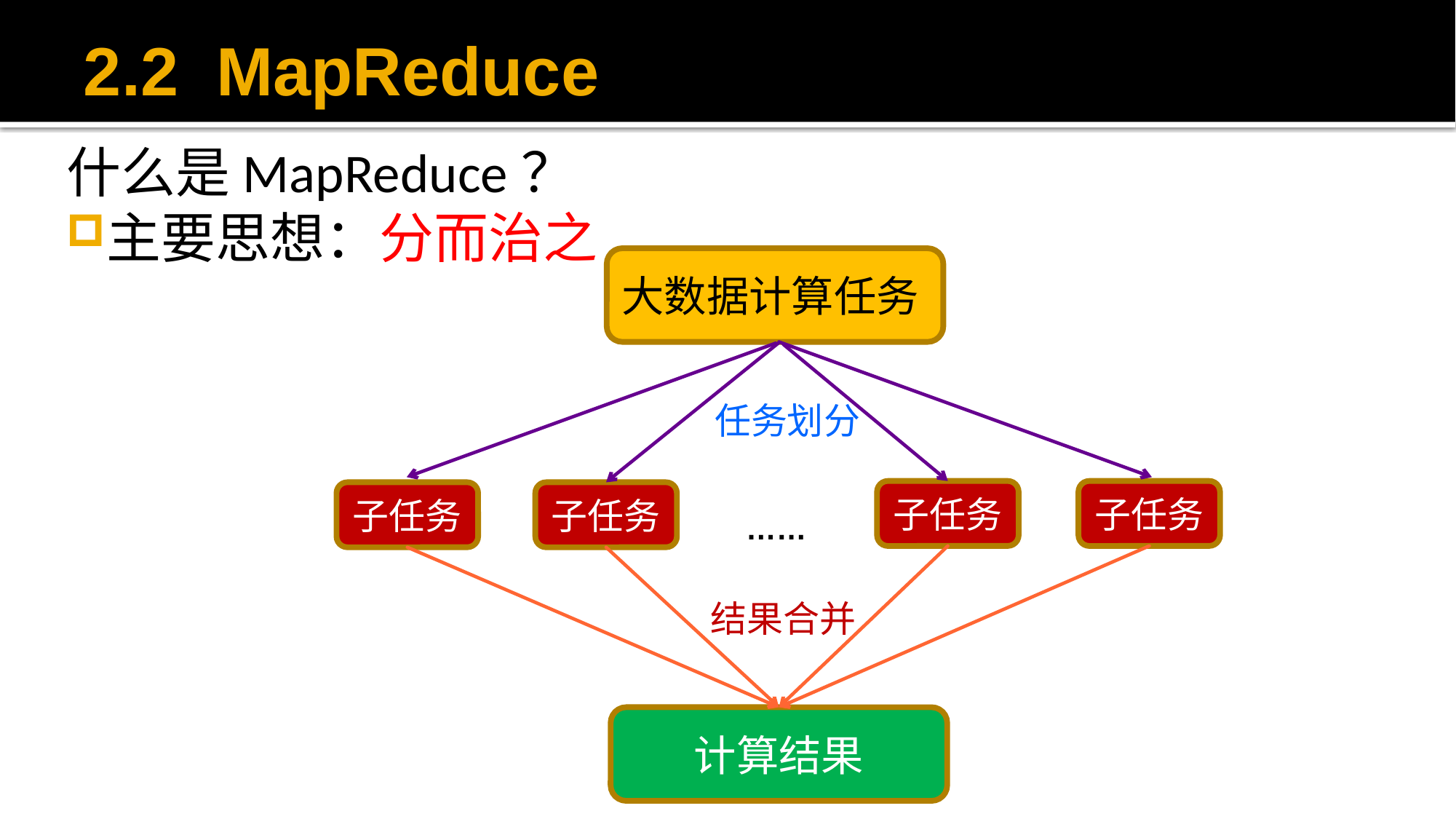

# 2.2  MapReduce
什么是MapReduce？
主要思想：分而治之

大数据计算任务
任务划分
子任务
子任务
子任务
子任务
……
结果合并
计算结果